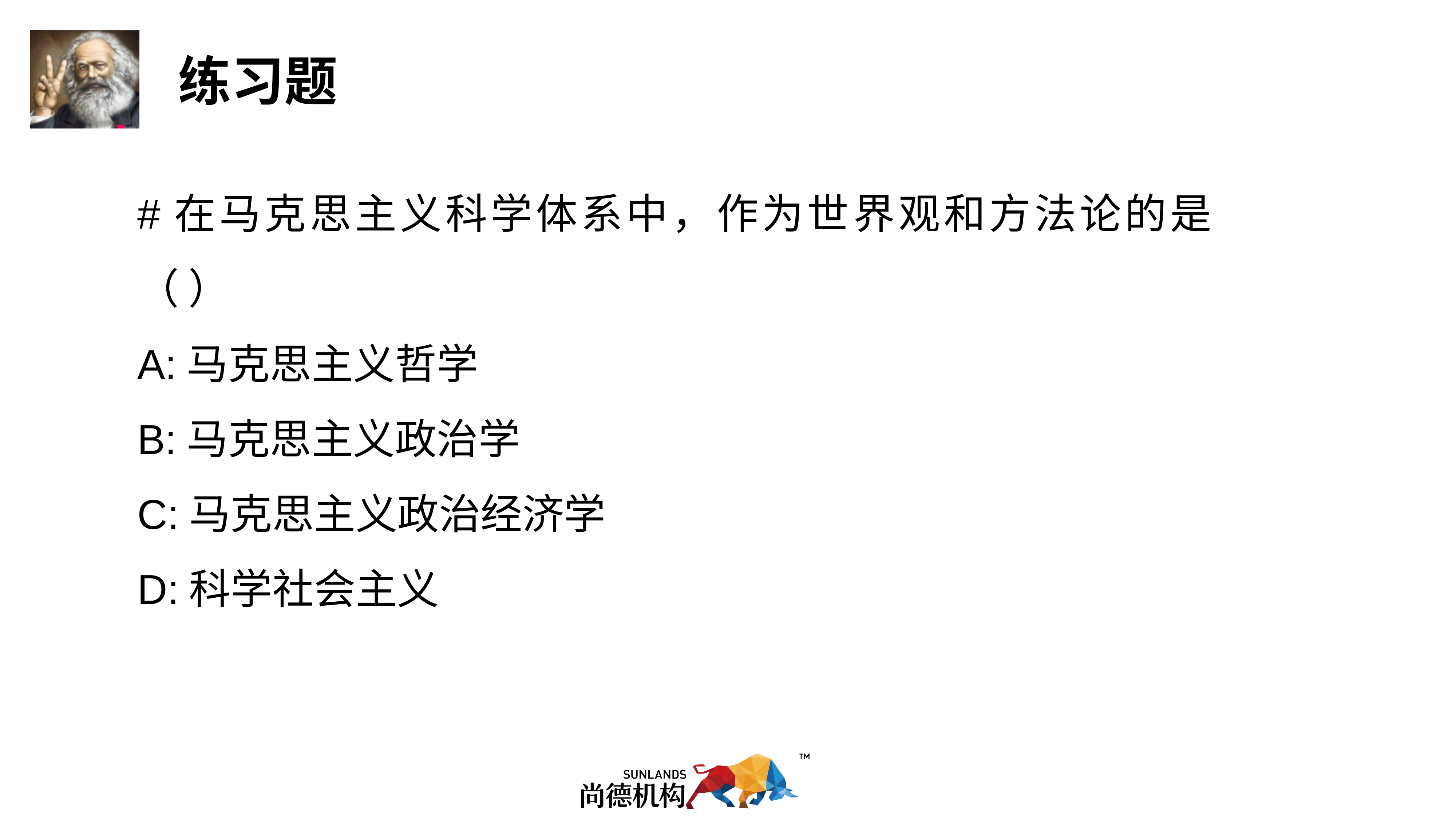

#在马克思主义科学体系中，作为世界观和方法论的是（ ）
A:马克思主义哲学
B:​马克思主义政治学
C:马克思主义政治经济学
D:科学社会主义